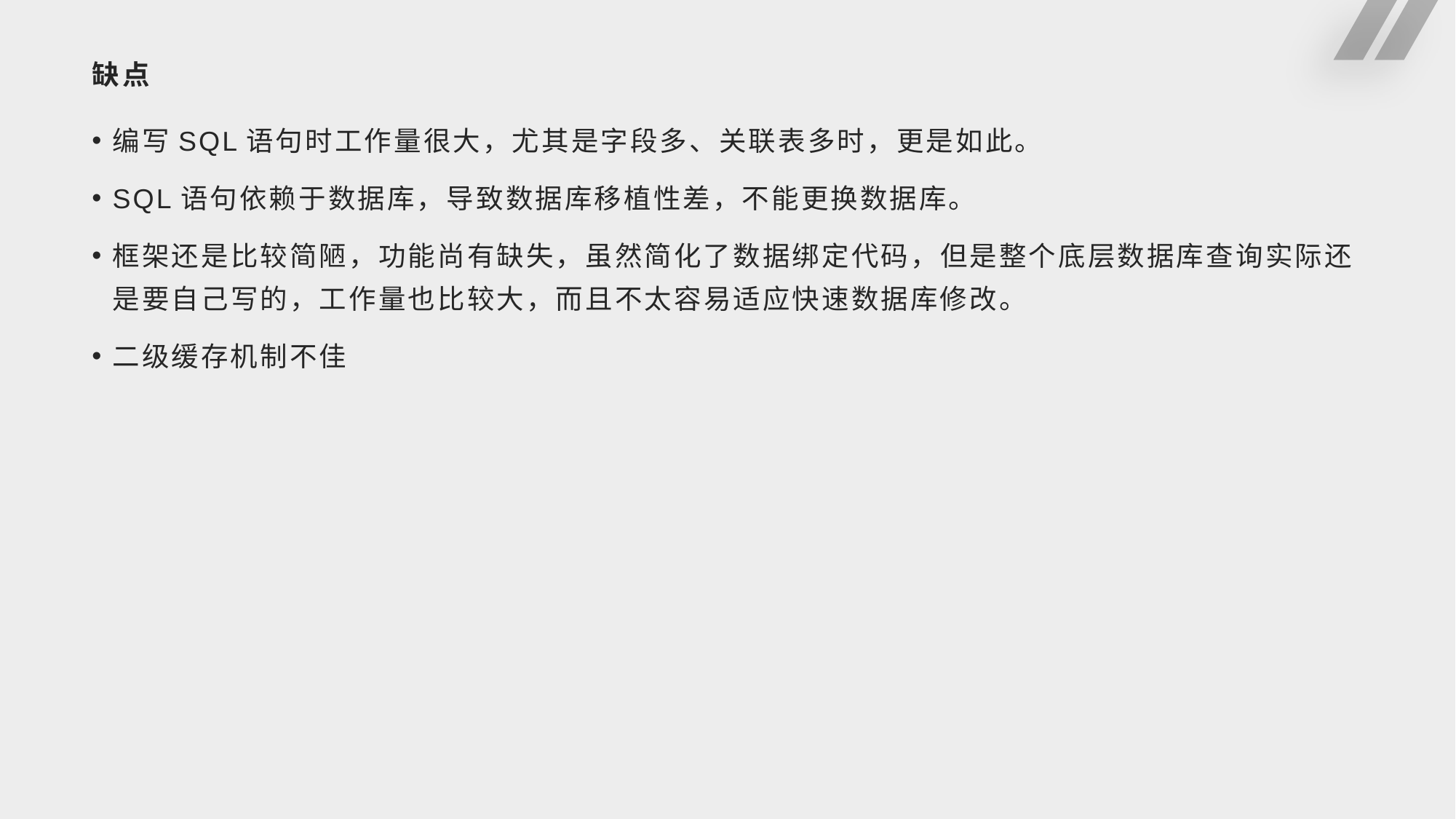

# 缺点
编写SQL语句时工作量很大，尤其是字段多、关联表多时，更是如此。
SQL语句依赖于数据库，导致数据库移植性差，不能更换数据库。
框架还是比较简陋，功能尚有缺失，虽然简化了数据绑定代码，但是整个底层数据库查询实际还是要自己写的，工作量也比较大，而且不太容易适应快速数据库修改。
二级缓存机制不佳